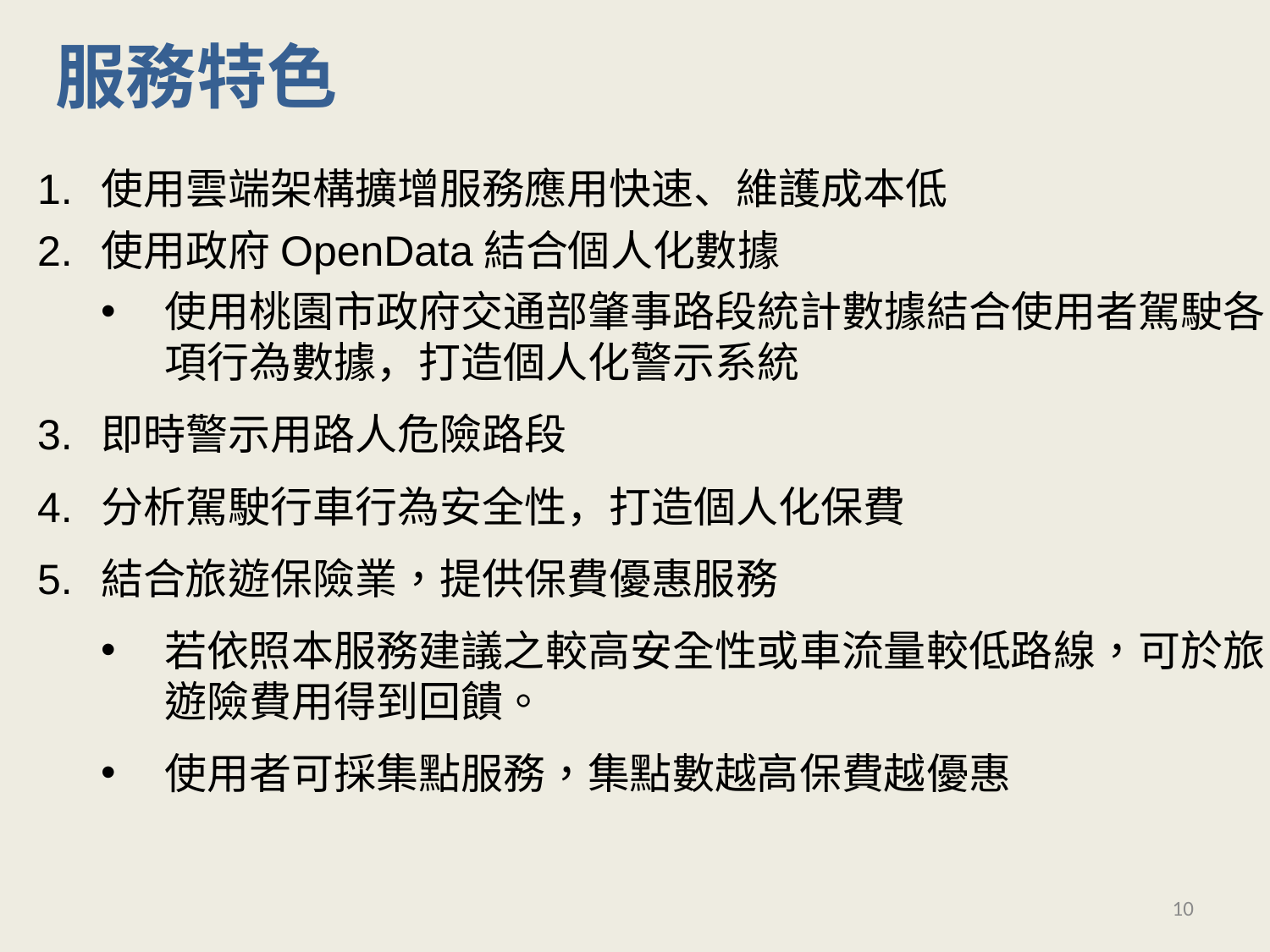

服務特色
使用雲端架構擴增服務應用快速、維護成本低
使用政府OpenData結合個人化數據
使用桃園市政府交通部肇事路段統計數據結合使用者駕駛各項行為數據，打造個人化警示系統
即時警示用路人危險路段
分析駕駛行車行為安全性，打造個人化保費
結合旅遊保險業，提供保費優惠服務
若依照本服務建議之較高安全性或車流量較低路線，可於旅遊險費用得到回饋。
使用者可採集點服務，集點數越高保費越優惠

10